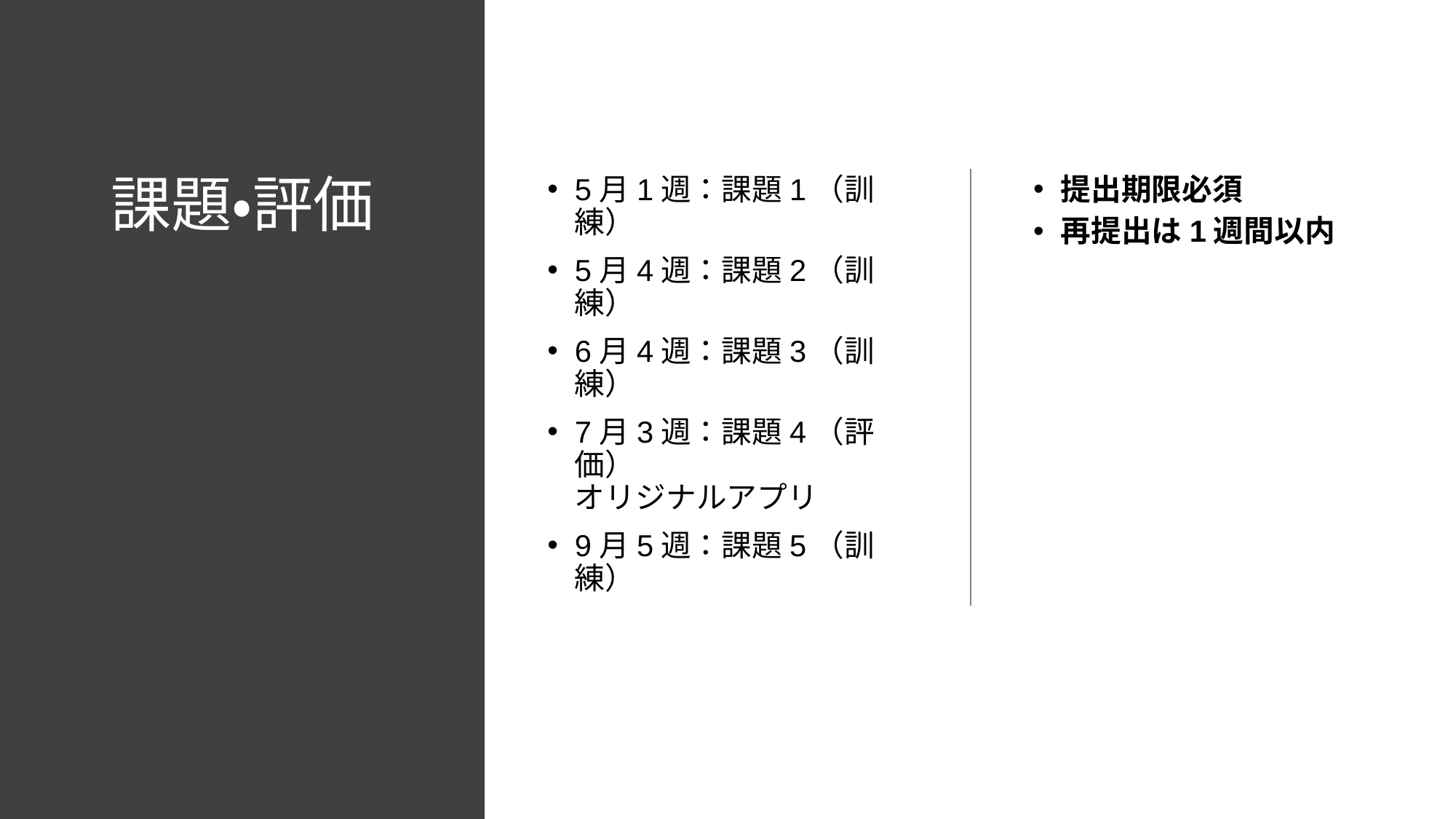

# 課題・評価
5月1週：課題1（訓練）
5月4週：課題2（訓練）
6月4週：課題3（訓練）
7月3週：課題4（評価）
オリジナルアプリ
9月5週：課題5（訓練）
提出期限必須
再提出は1週間以内